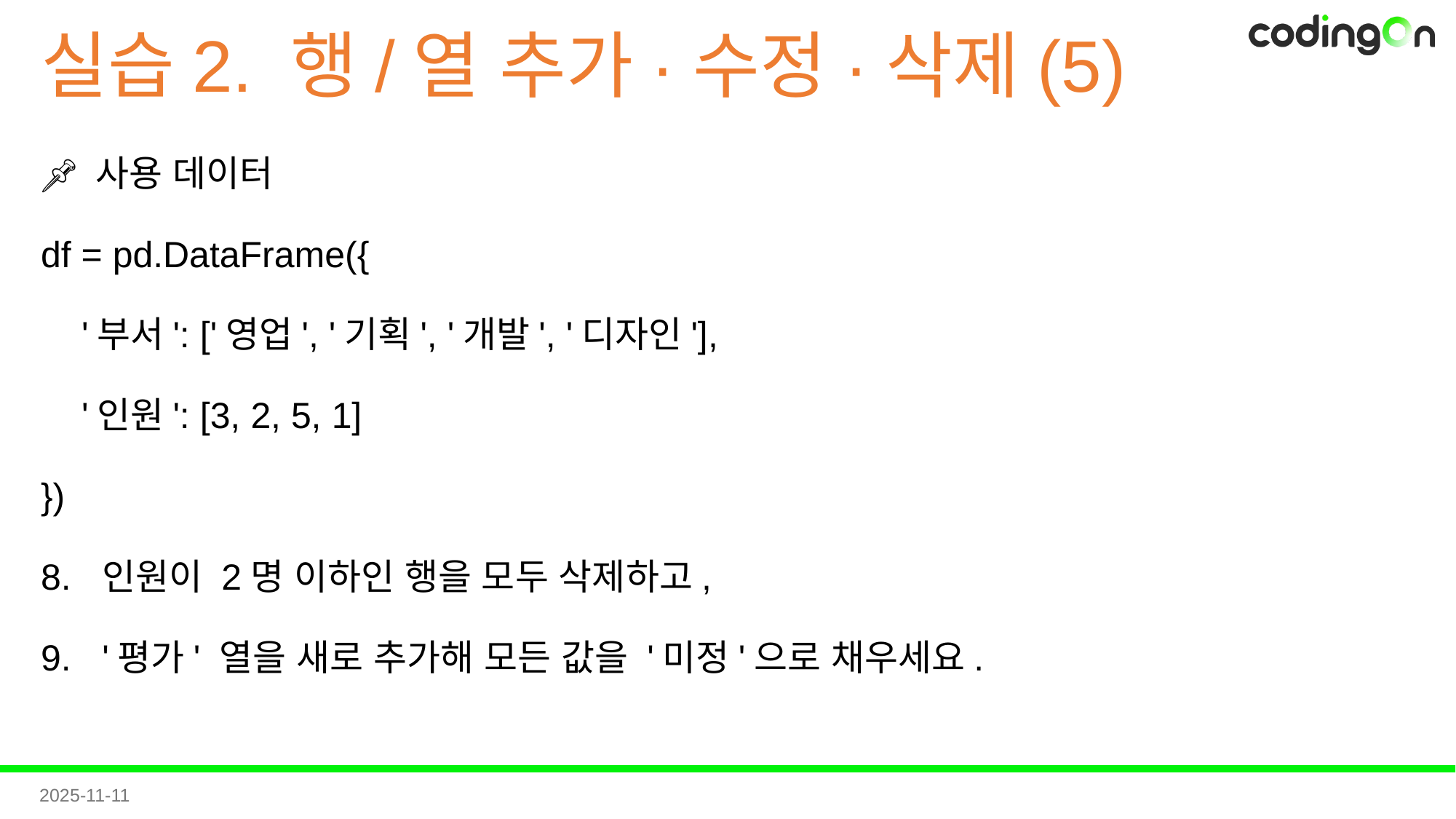

# 실습2. 행/열 추가·수정·삭제(5)
📌 사용 데이터
df = pd.DataFrame({
    '부서': ['영업', '기획', '개발', '디자인'],
    '인원': [3, 2, 5, 1]
})
인원이 2명 이하인 행을 모두 삭제하고,
'평가' 열을 새로 추가해 모든 값을 '미정'으로 채우세요.
2025-11-11